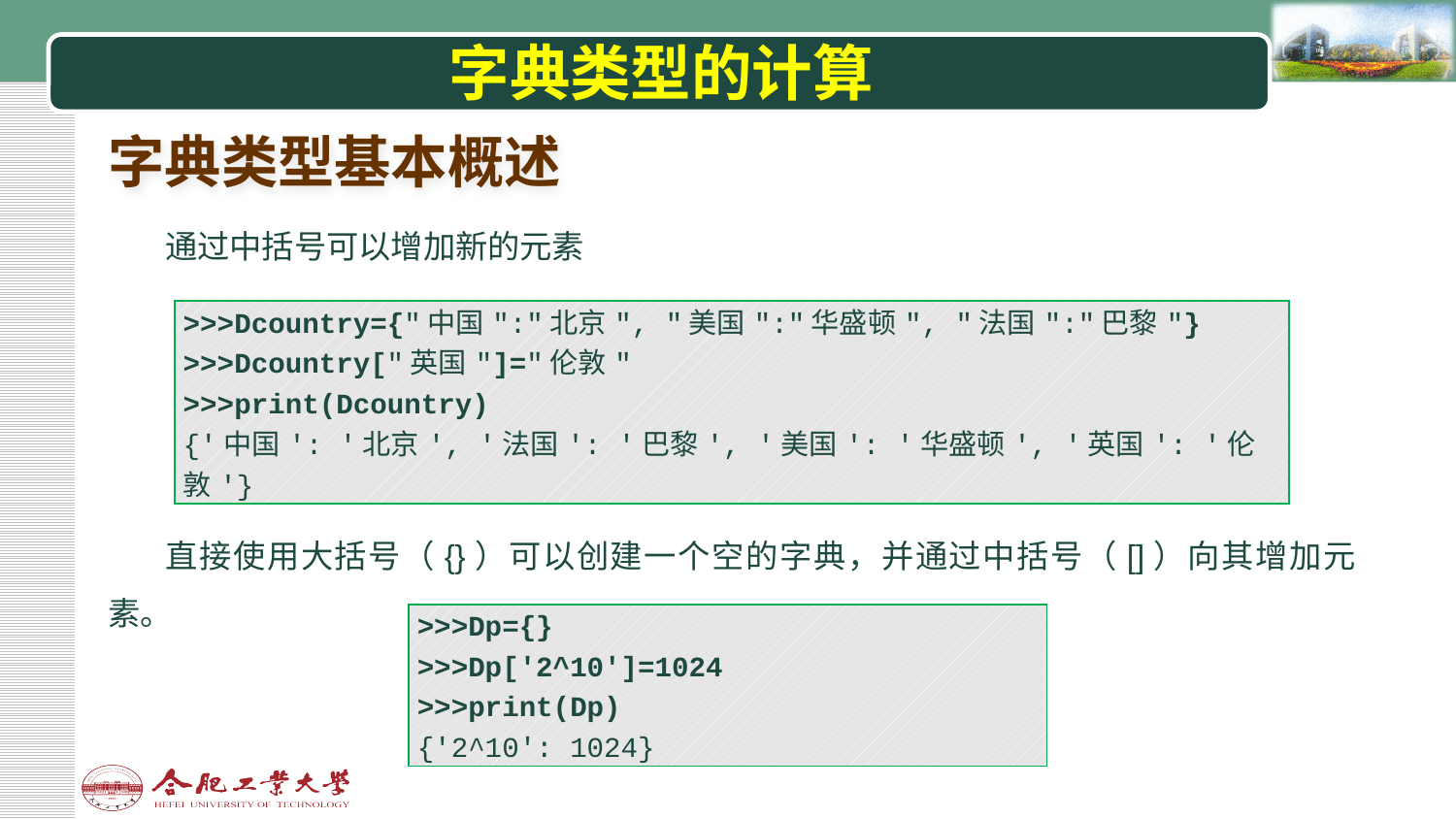

# 字典类型的计算
字典类型基本概述
通过中括号可以增加新的元素
| >>>Dcountry={"中国":"北京", "美国":"华盛顿", "法国":"巴黎"} >>>Dcountry["英国"]="伦敦" >>>print(Dcountry) {'中国': '北京', '法国': '巴黎', '美国': '华盛顿', '英国': '伦敦'} |
| --- |
直接使用大括号（{}）可以创建一个空的字典，并通过中括号（[]）向其增加元素。
| >>>Dp={} >>>Dp['2^10']=1024 >>>print(Dp) {'2^10': 1024} |
| --- |